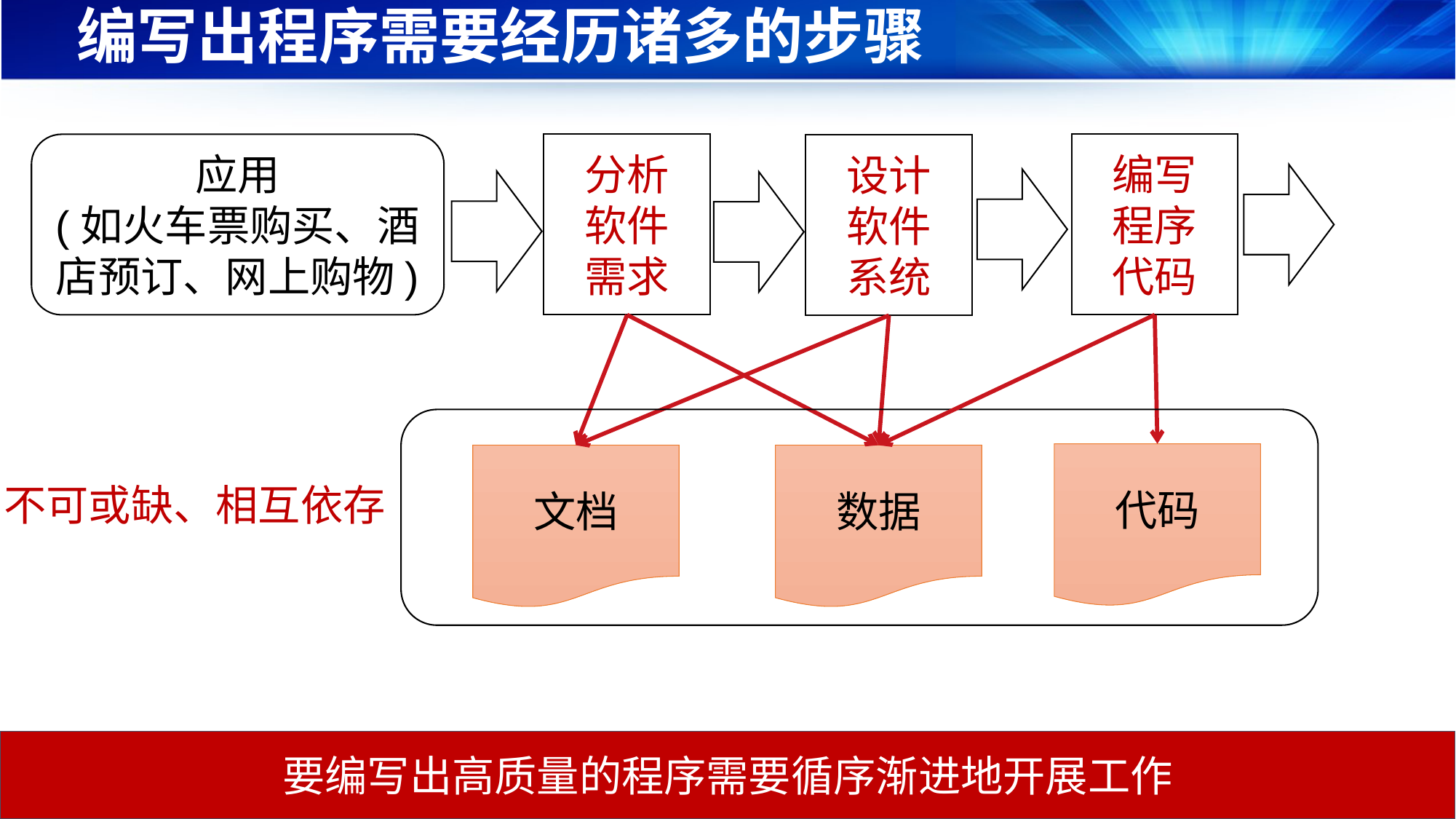

# 编写出程序需要经历诸多的步骤
应用
(如火车票购买、酒店预订、网上购物)
编写
程序
代码
分析
软件
需求
设计
软件
系统

代码
文档
数据
不可或缺、相互依存
要编写出高质量的程序需要循序渐进地开展工作